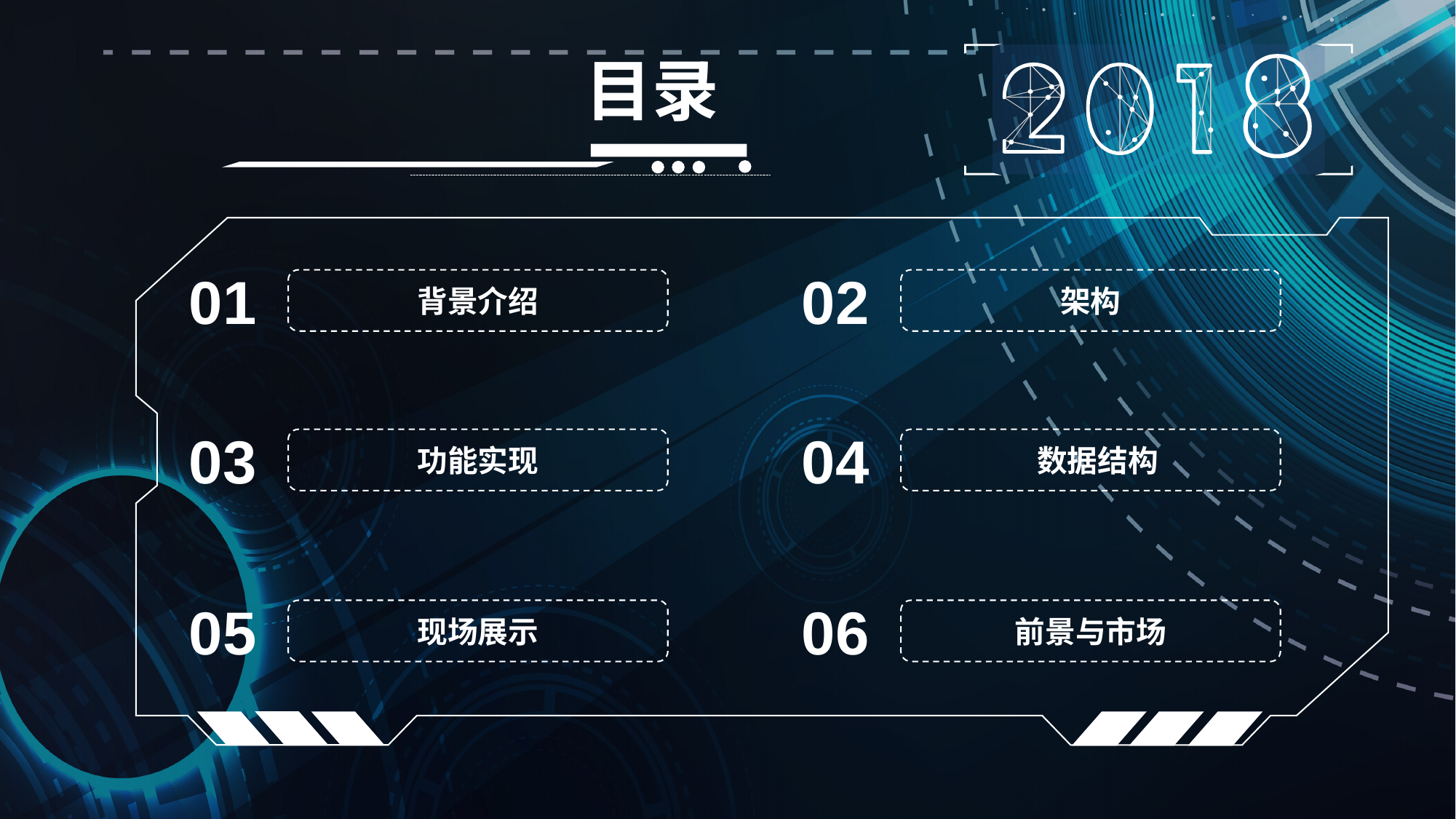

目录

01
02
背景介绍
架构
03
04
功能实现
 数据结构
05
06
现场展示
前景与市场